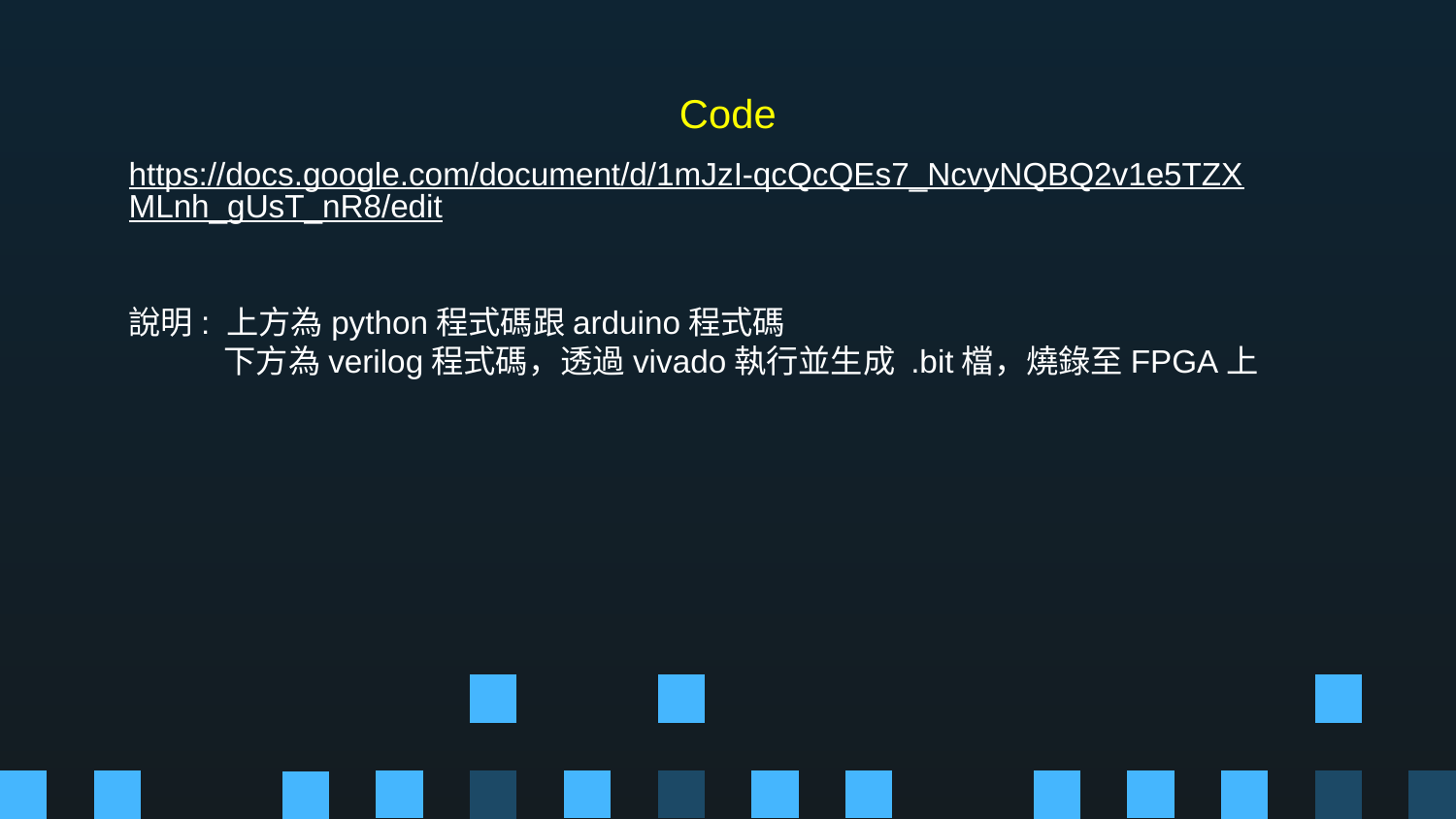

# Code
https://docs.google.com/document/d/1mJzI-qcQcQEs7_NcvyNQBQ2v1e5TZXMLnh_gUsT_nR8/edit

說明: 上方為python程式碼跟arduino程式碼
  下方為verilog程式碼，透過vivado執行並生成 .bit檔，燒錄至FPGA上